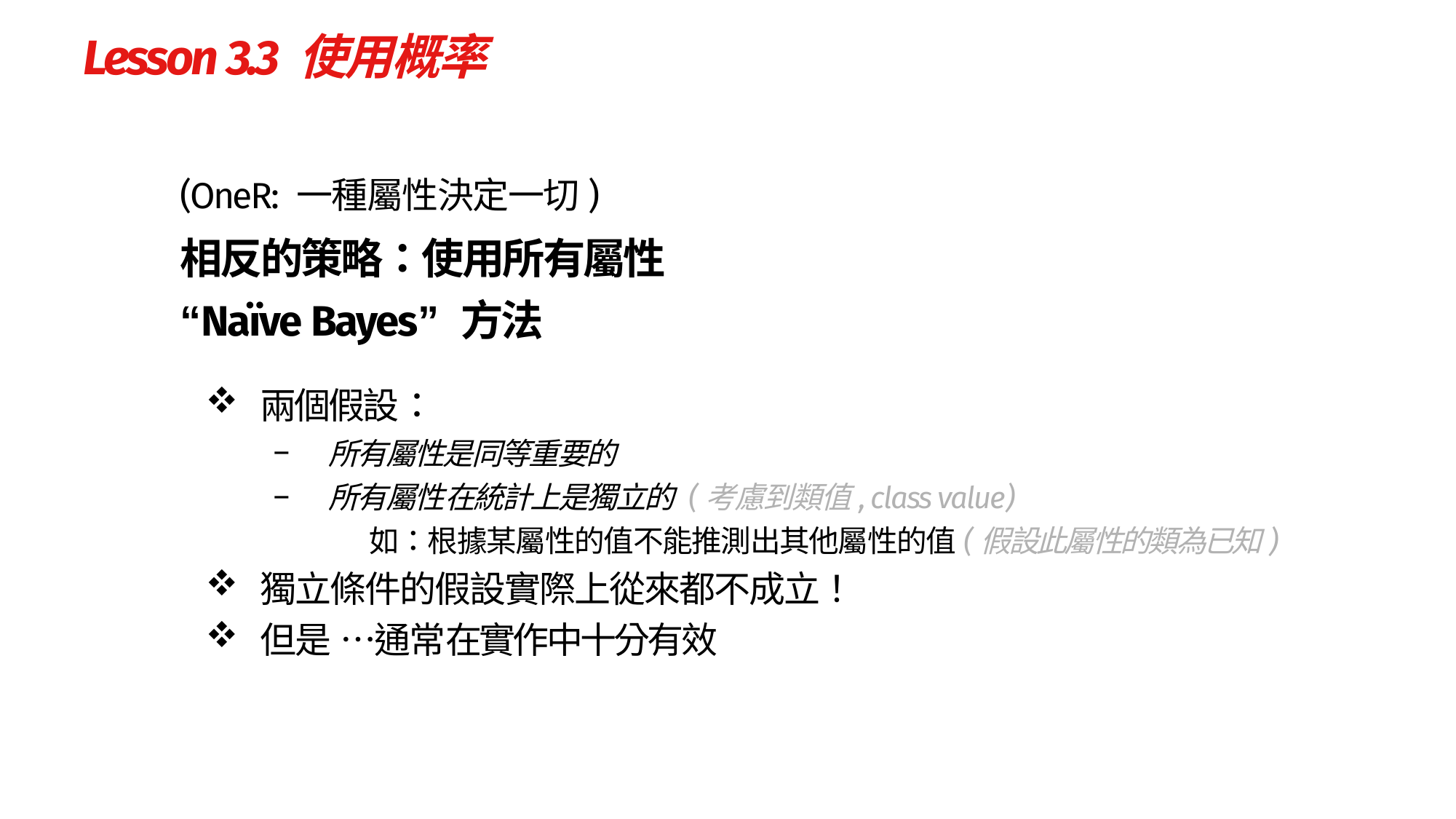

# Lesson 3.3 使用概率
(OneR: 一種屬性決定一切)
相反的策略：使用所有屬性
“Naïve Bayes” 方法
兩個假設：
所有屬性是同等重要的
所有屬性在統計上是獨立的 (考慮到類值, class value)
如：根據某屬性的值不能推測出其他屬性的值(假設此屬性的類為已知)
獨立條件的假設實際上從來都不成立！
但是 …通常在實作中十分有效